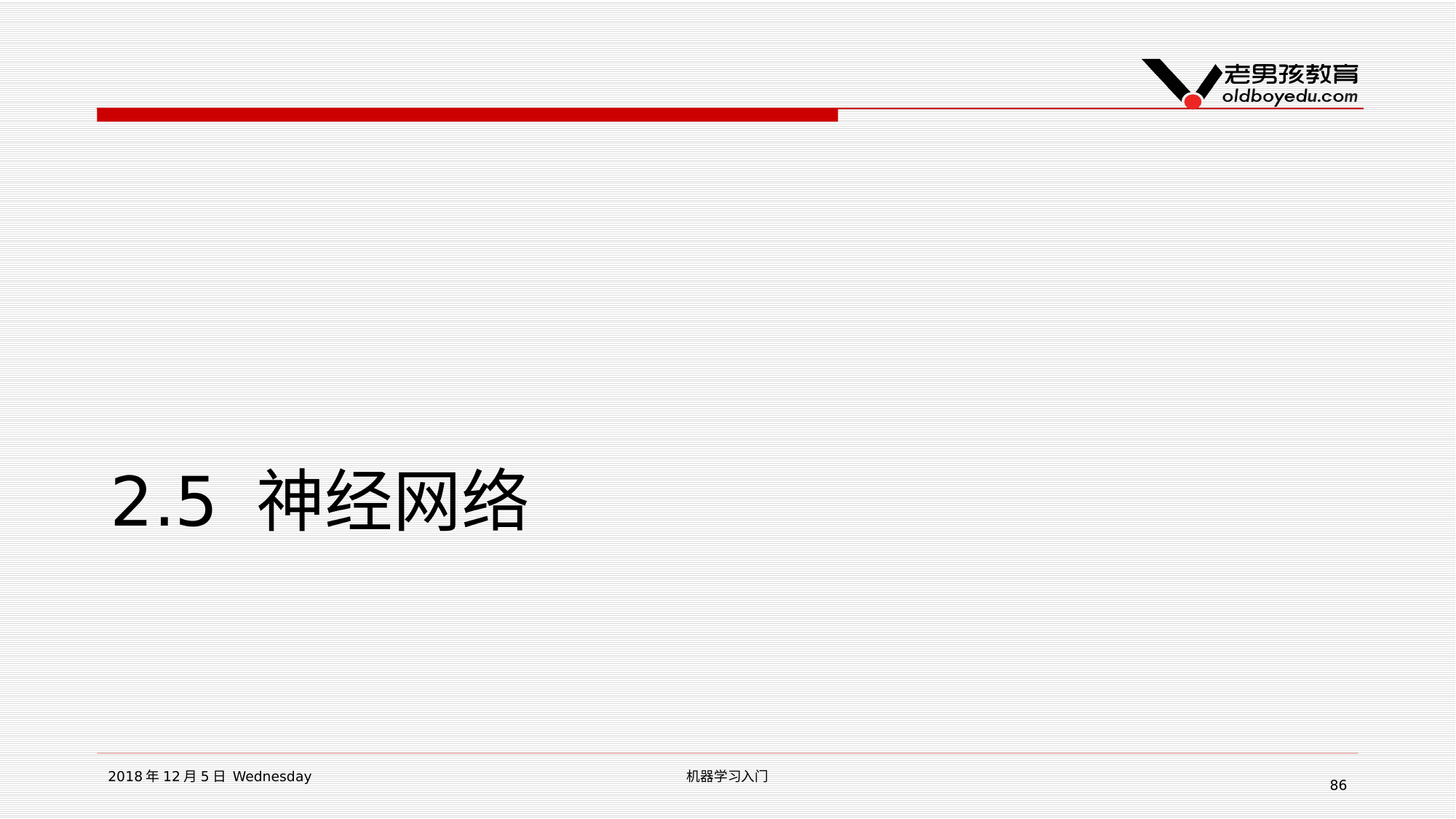

# 2.5 神经网络

2018年12月5日 Wednesday
机器学习入门
86